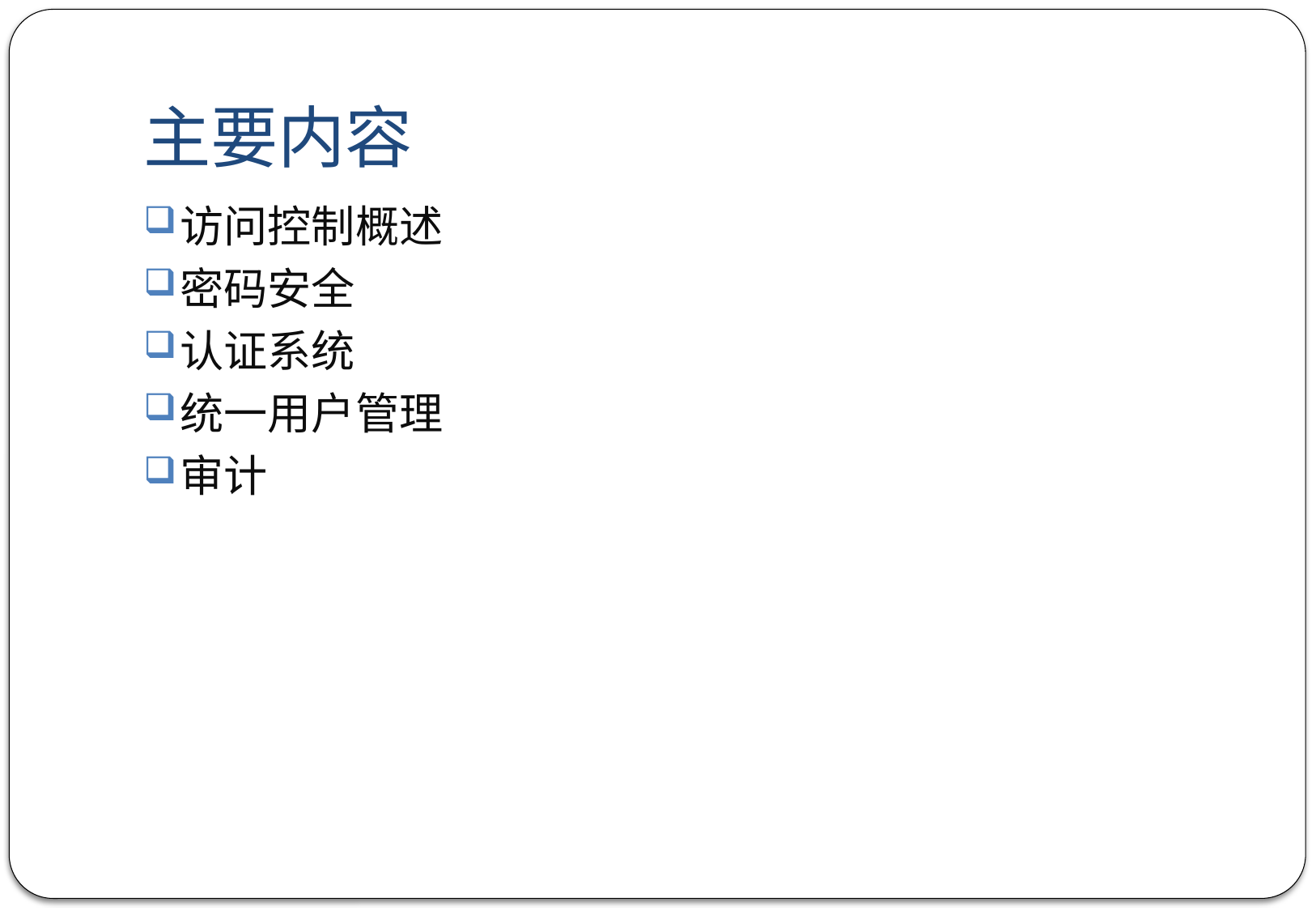

# 主要内容
访问控制概述
密码安全
认证系统
统一用户管理
审计